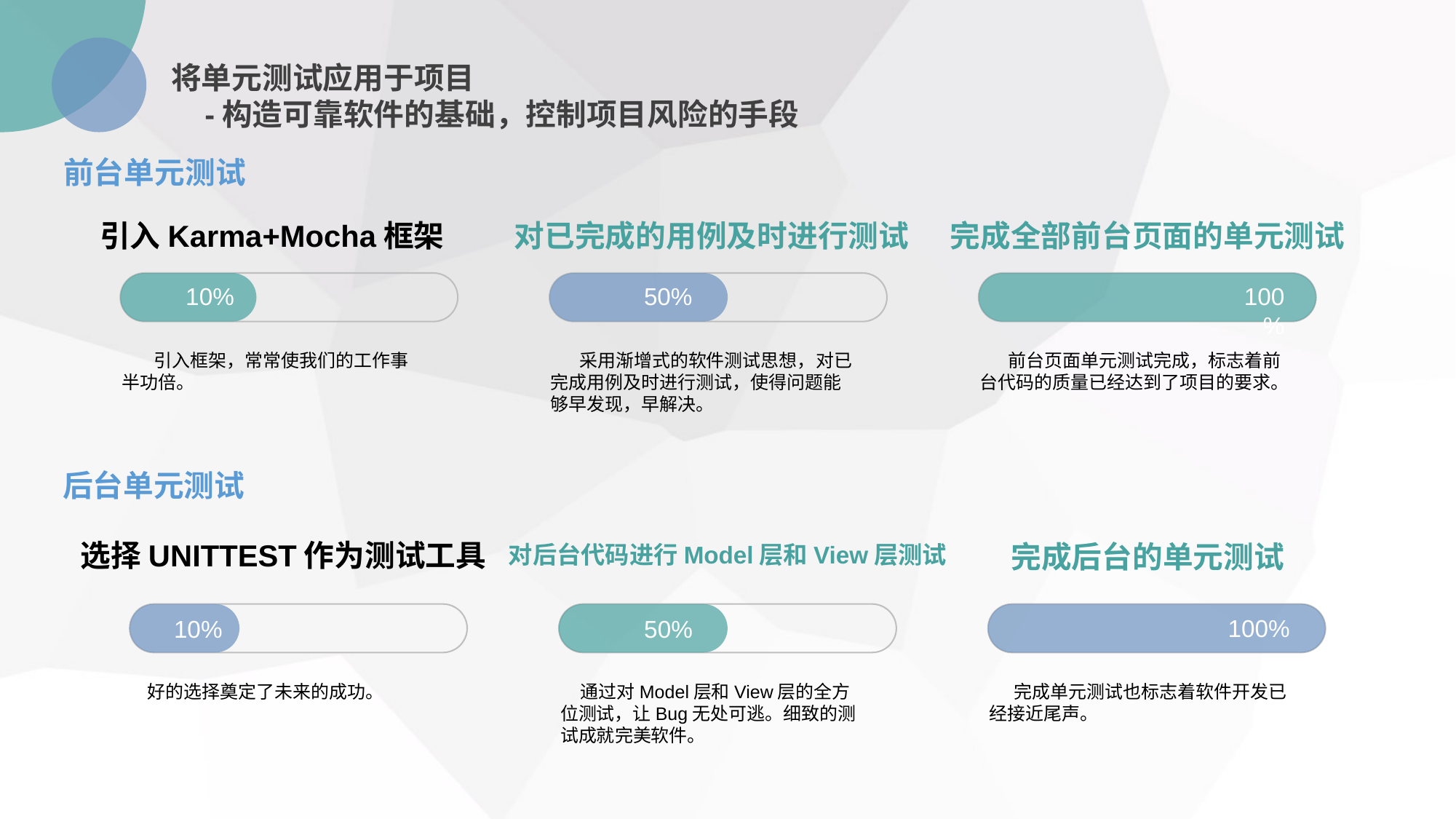

将单元测试应用于项目
    -构造可靠软件的基础，控制项目风险的手段

前台单元测试
引入Karma+Mocha框架
对已完成的用例及时进行测试
完成全部前台页面的单元测试

100%
10%
50%
       引入框架，常常使我们的工作事半功倍。
      采用渐增式的软件测试思想，对已完成用例及时进行测试，使得问题能够早发现，早解决。
      前台页面单元测试完成，标志着前台代码的质量已经达到了项目的要求。
后台单元测试
选择UNITTEST作为测试工具
完成后台的单元测试
对后台代码进行Model层和View层测试

100%
10%
50%
   好的选择奠定了未来的成功。
    通过对Model层和View层的全方位测试，让Bug无处可逃。细致的测试成就完美软件。
     完成单元测试也标志着软件开发已经接近尾声。